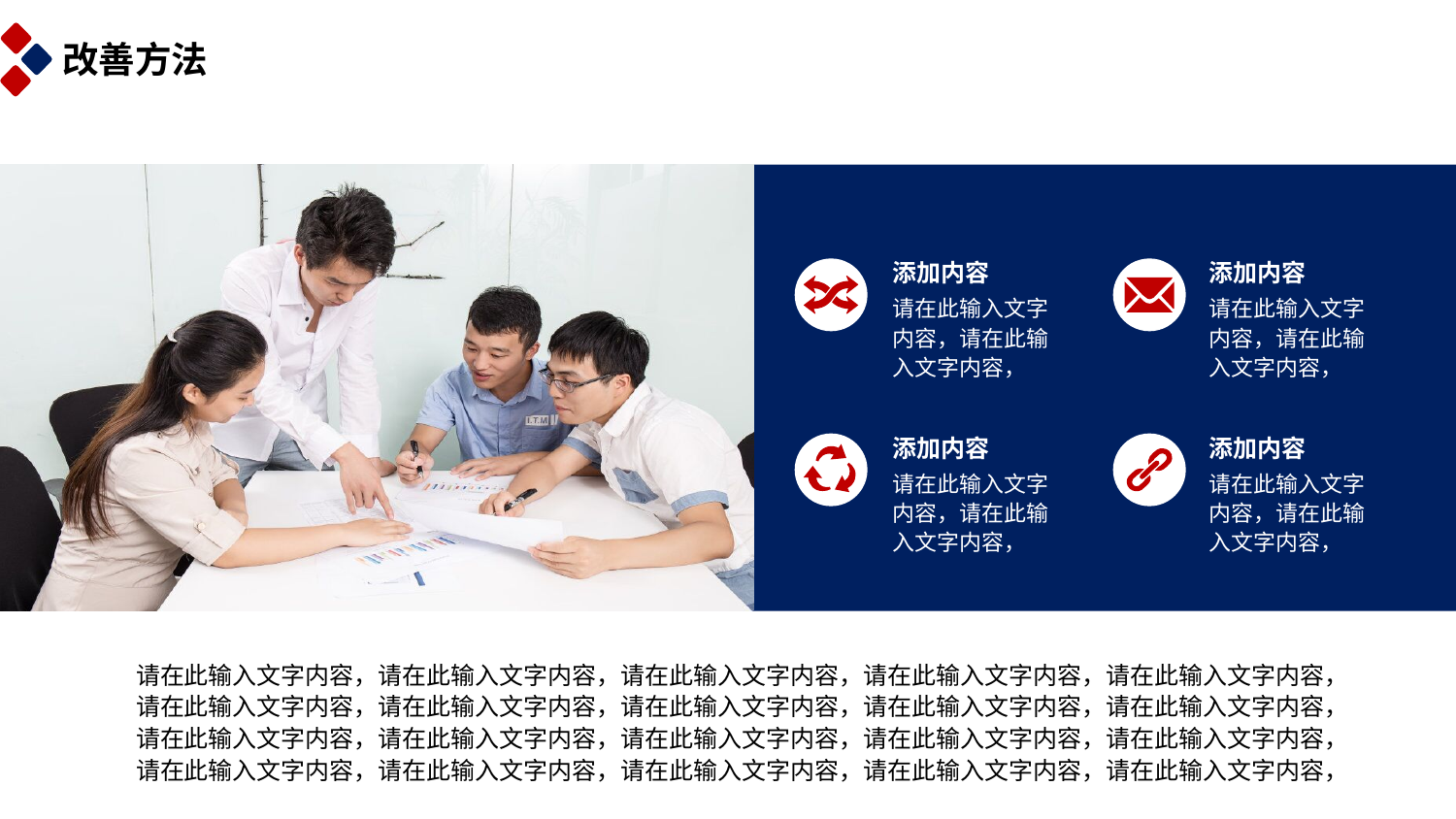

改善方法

添加内容
添加内容

请在此输入文字内容，请在此输入文字内容，
请在此输入文字内容，请在此输入文字内容，
添加内容
添加内容

请在此输入文字内容，请在此输入文字内容，
请在此输入文字内容，请在此输入文字内容，
请在此输入文字内容，请在此输入文字内容，请在此输入文字内容，请在此输入文字内容，请在此输入文字内容，请在此输入文字内容，请在此输入文字内容，请在此输入文字内容，请在此输入文字内容，请在此输入文字内容，请在此输入文字内容，请在此输入文字内容，请在此输入文字内容，请在此输入文字内容，请在此输入文字内容，请在此输入文字内容，请在此输入文字内容，请在此输入文字内容，请在此输入文字内容，请在此输入文字内容，